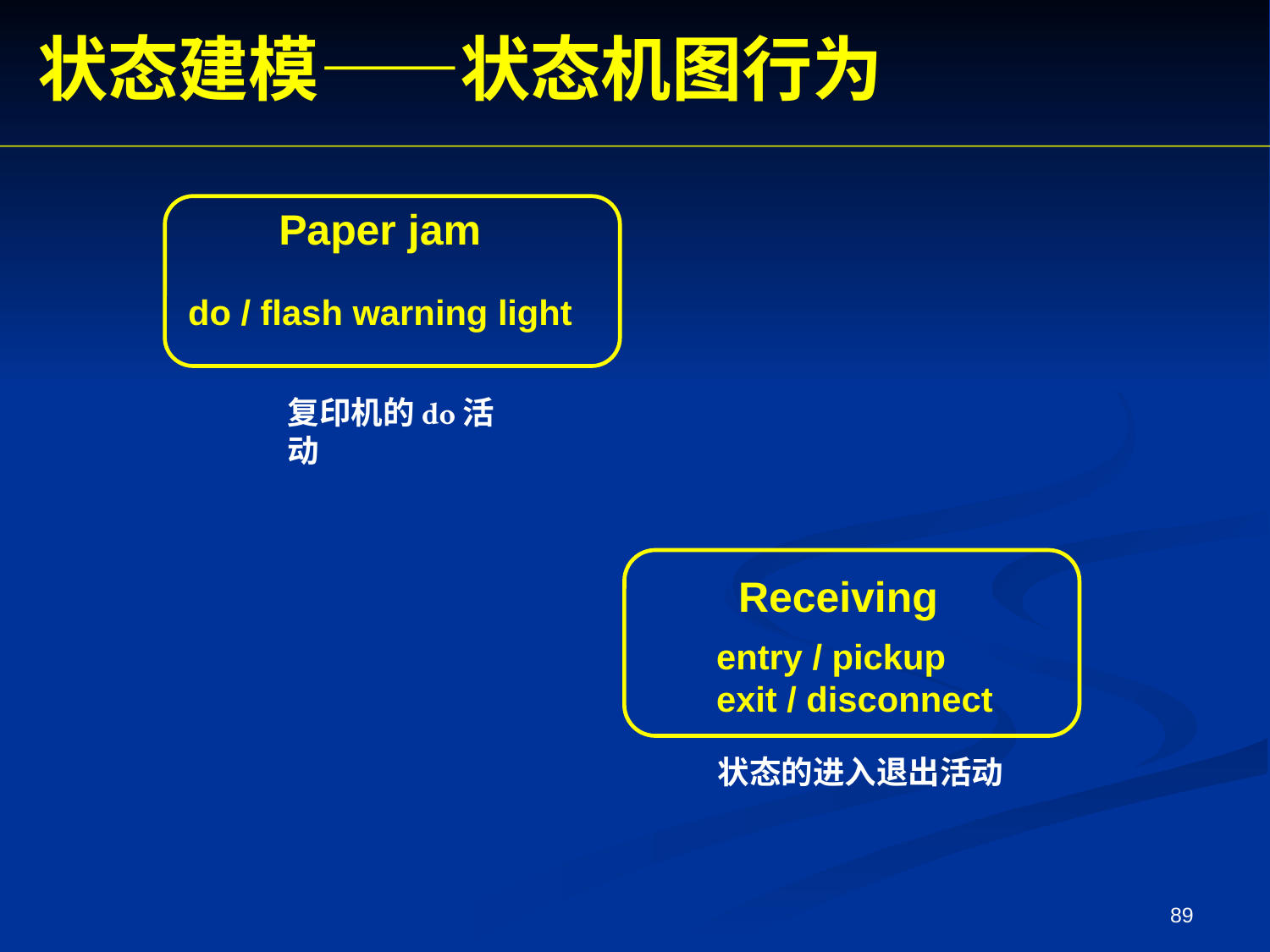

状态建模——状态机图行为

     Paper jam
do / flash warning light
复印机的do活动

     Receiving
     entry / pickup
     exit / disconnect
状态的进入退出活动
89